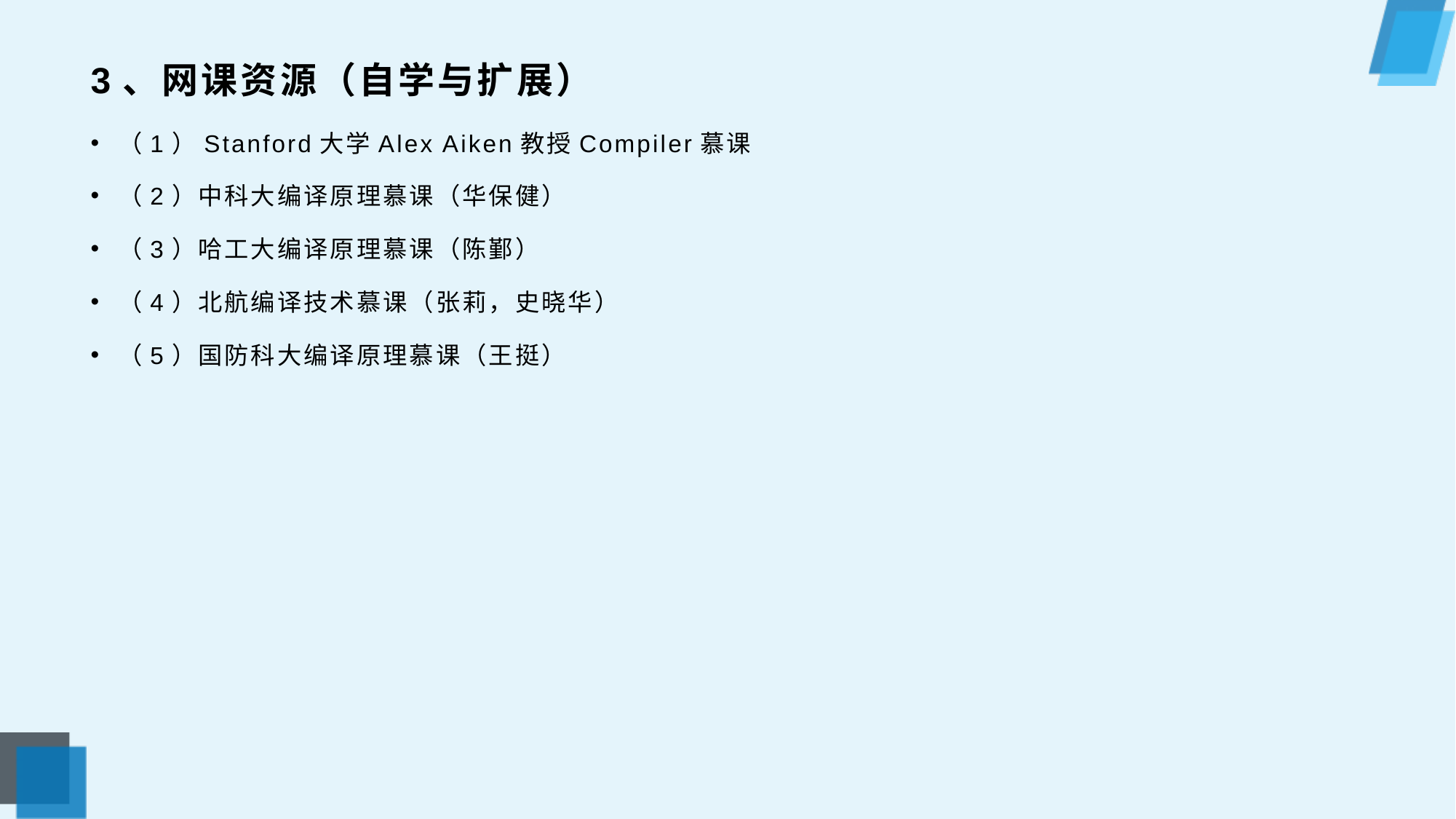

# 3、网课资源（自学与扩展）
（1）Stanford大学Alex Aiken教授Compiler慕课
（2）中科大编译原理慕课（华保健）
（3）哈工大编译原理慕课（陈鄞）
（4）北航编译技术慕课（张莉，史晓华）
（5）国防科大编译原理慕课（王挺）